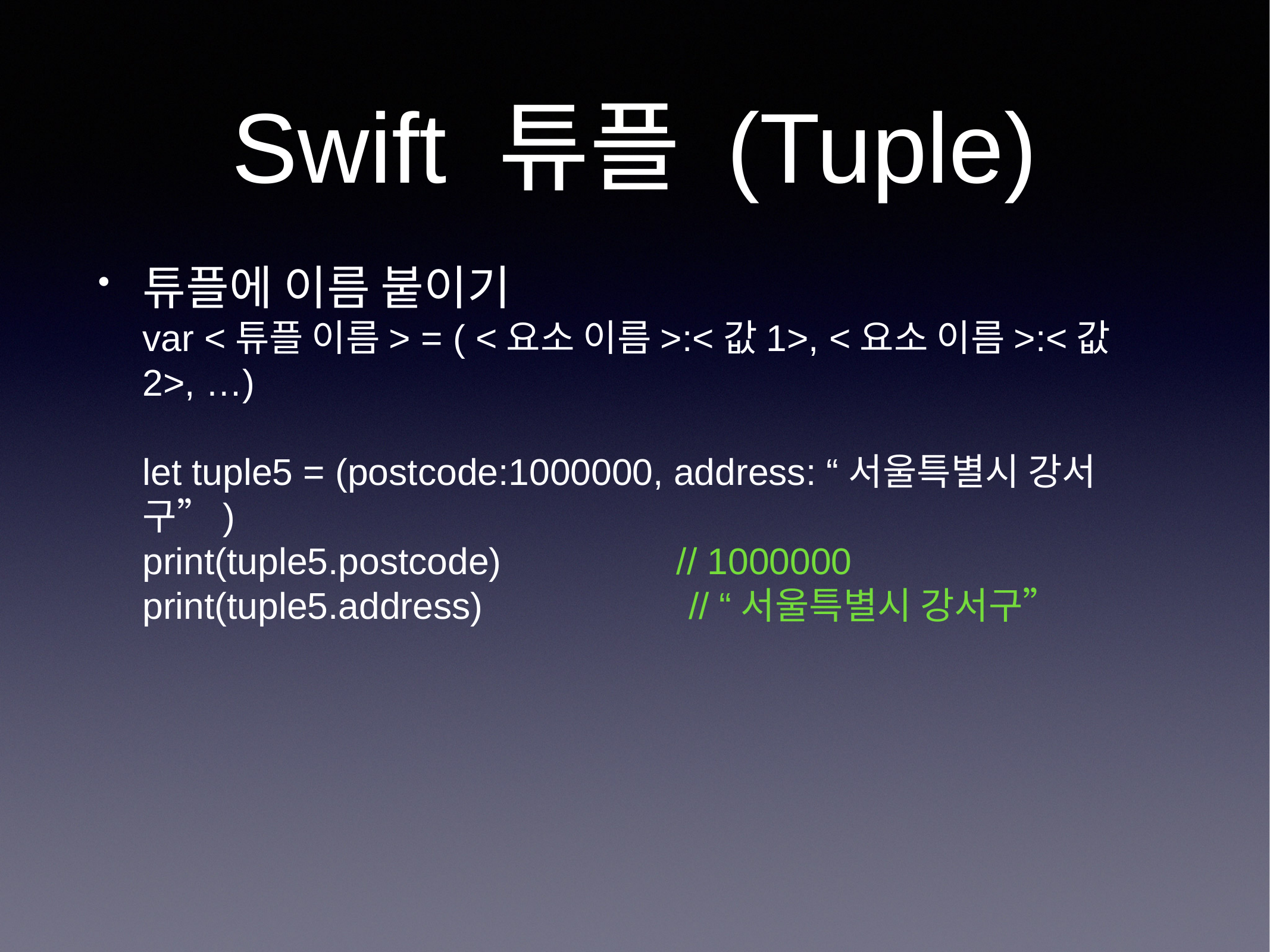

# Swift 튜플 (Tuple)
튜플에 이름 붙이기
var <튜플 이름> = ( <요소 이름>:<값1>, <요소 이름>:<값2>, …)
let tuple5 = (postcode:1000000, address: “서울특별시 강서구”)
print(tuple5.postcode)                 // 1000000
print(tuple5.address)                    // “서울특별시 강서구”